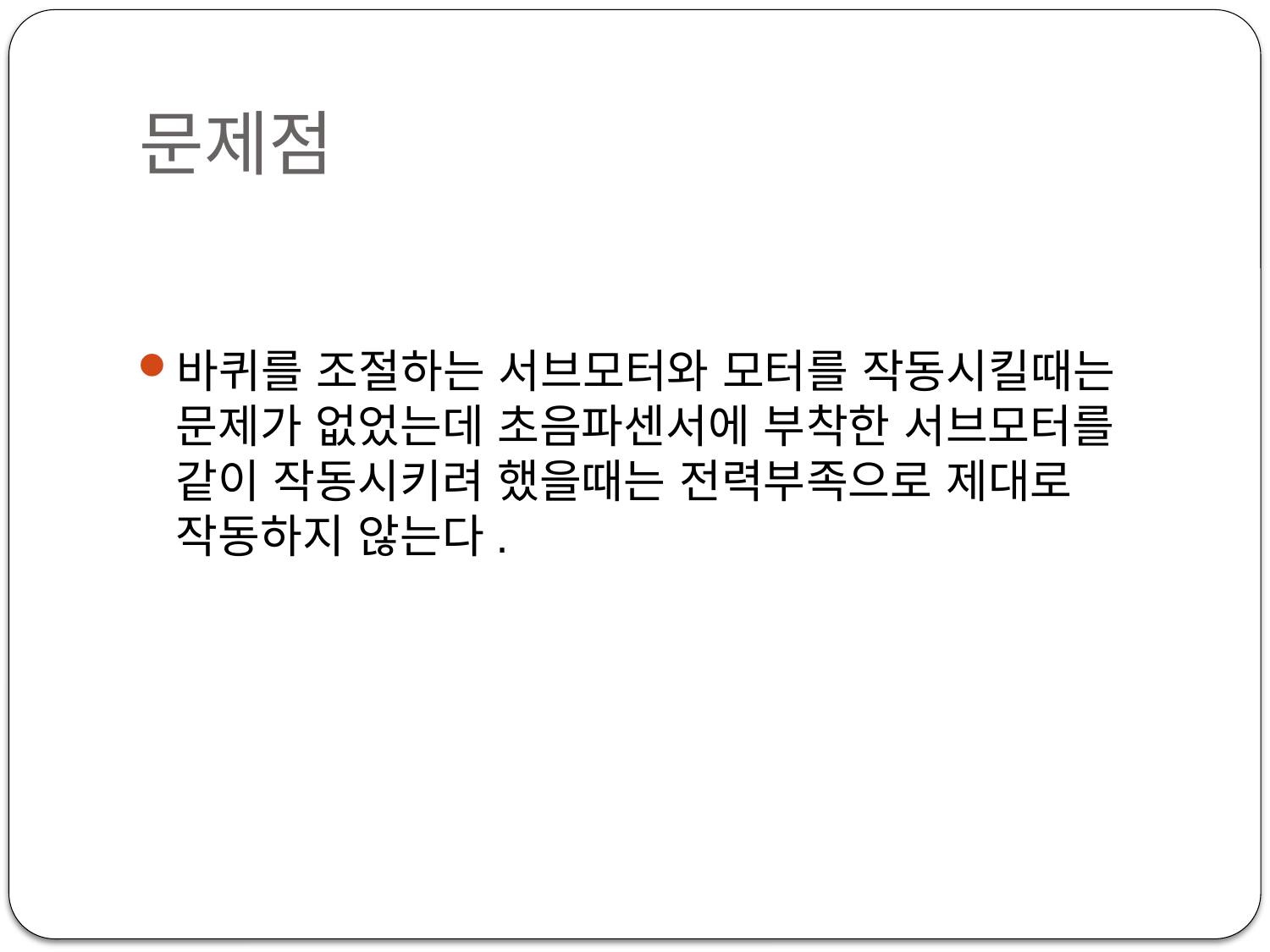

# 문제점
바퀴를 조절하는 서브모터와 모터를 작동시킬때는 문제가 없었는데 초음파센서에 부착한 서브모터를 같이 작동시키려 했을때는 전력부족으로 제대로 작동하지 않는다.